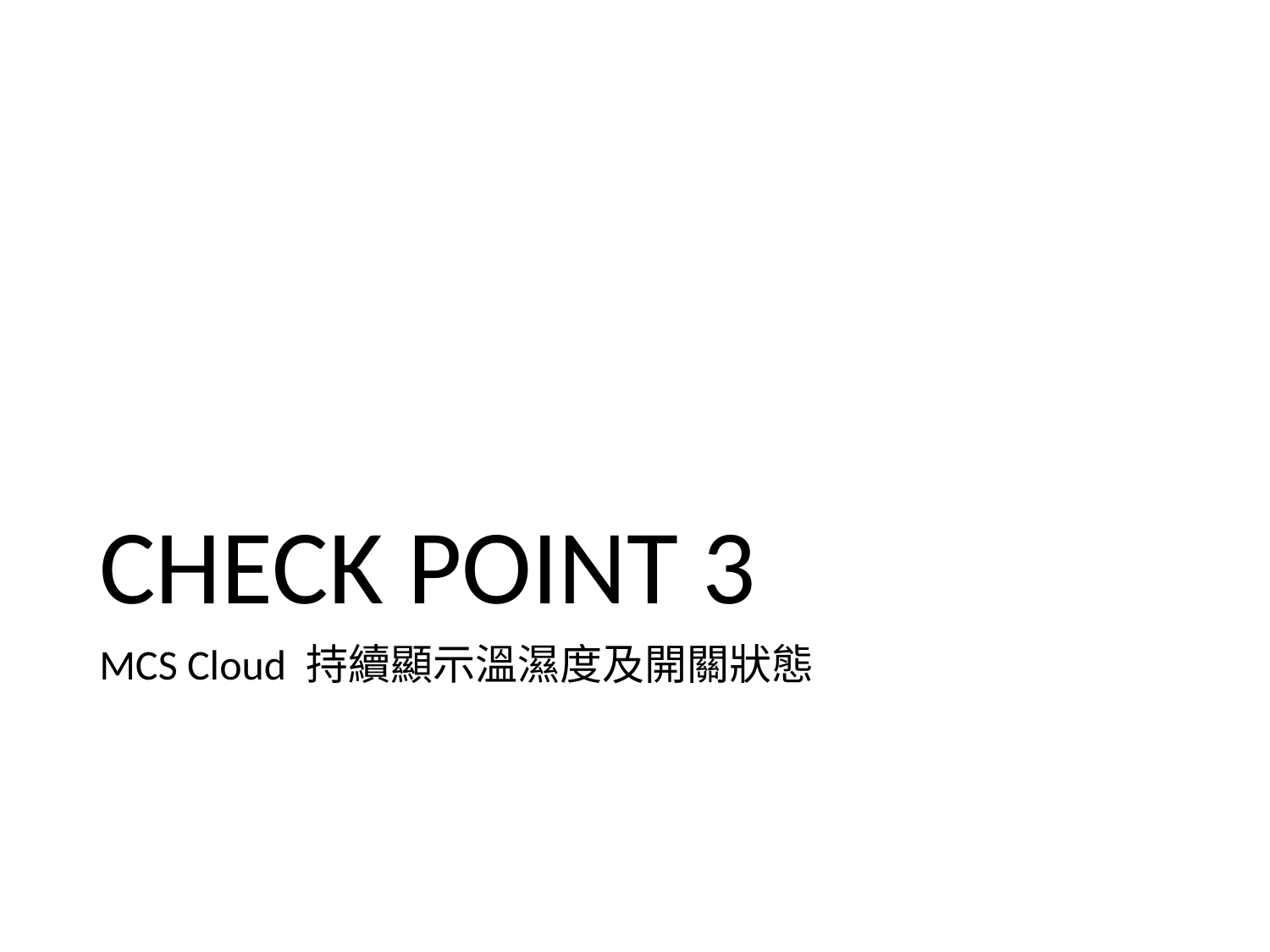

# CHECK POINT 3
MCS Cloud 持續顯示溫濕度及開關狀態